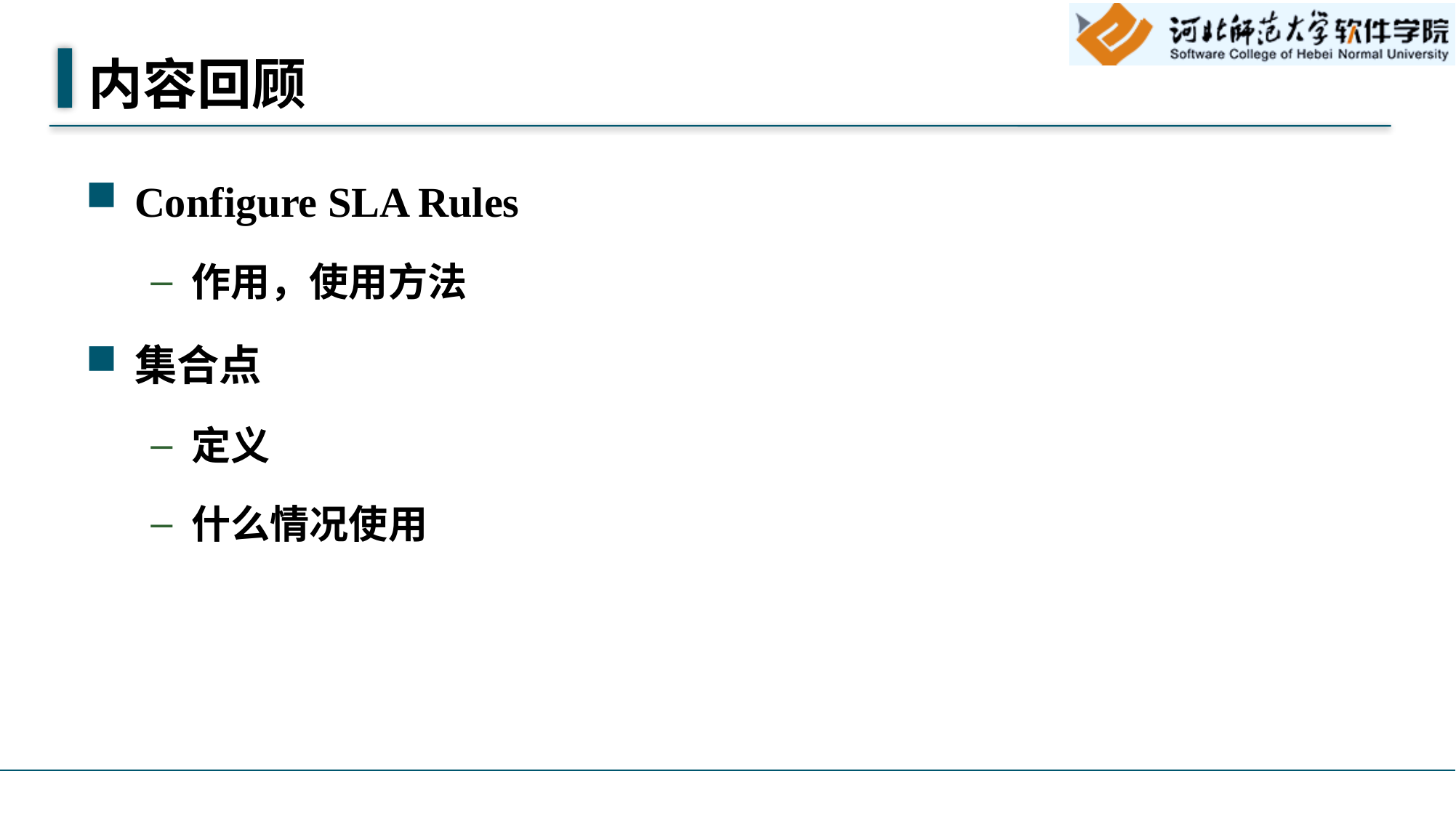

# 内容回顾
Configure SLA Rules
作用，使用方法
集合点
定义
什么情况使用